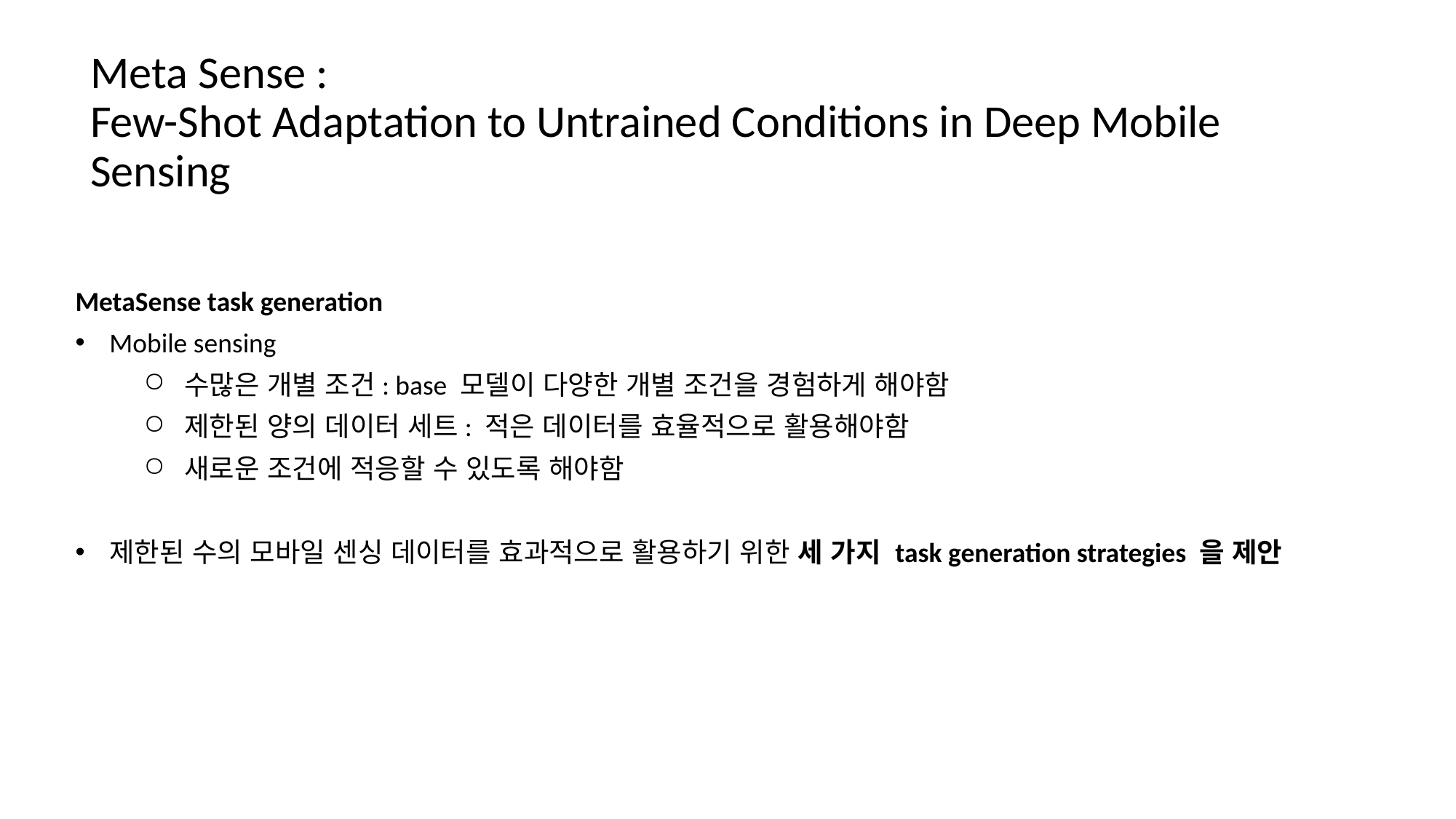

# Meta Sense : Few-Shot Adaptation to Untrained Conditions in Deep Mobile Sensing
MetaSense task generation
Mobile sensing
수많은 개별 조건: base 모델이 다양한 개별 조건을 경험하게 해야함
제한된 양의 데이터 세트: 적은 데이터를 효율적으로 활용해야함
새로운 조건에 적응할 수 있도록 해야함

제한된 수의 모바일 센싱 데이터를 효과적으로 활용하기 위한 세 가지 task generation strategies 을 제안